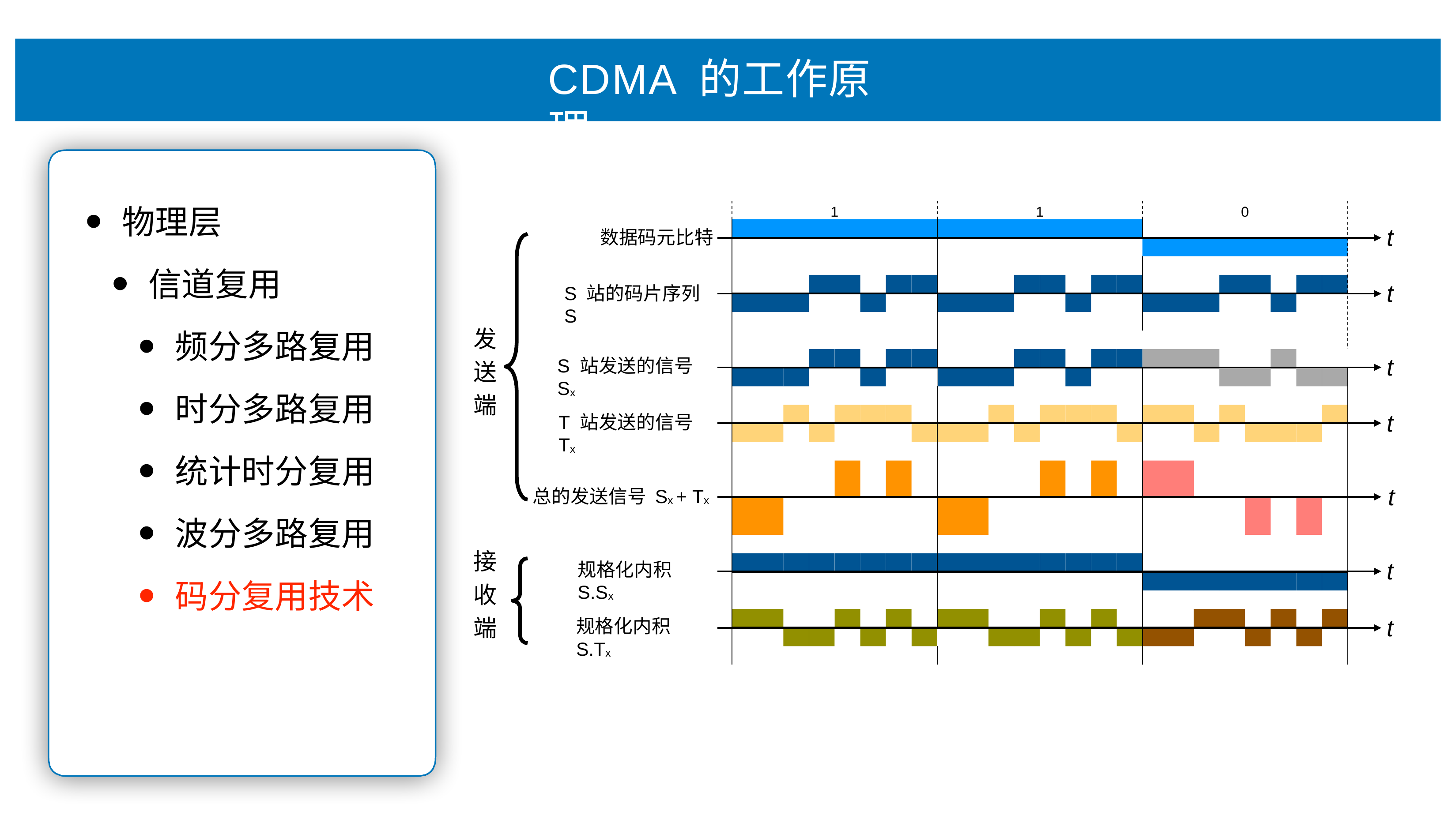

# CDMA 的⼯作原理
CC

物理层
信道复⽤
频分多路复⽤
时分多路复⽤
统计时分复⽤
波分多路复⽤
码分复⽤技术

1
1
0

t
数据码元⽐特

t
S 站的码⽚序列 S

发 送 端

t
S 站发送的信号 Sx

t
T 站发送的信号 Tx

t
总的发送信号 Sx + Tx

接 收 端

t
规格化内积 S.Sx

t
规格化内积 S.Tx